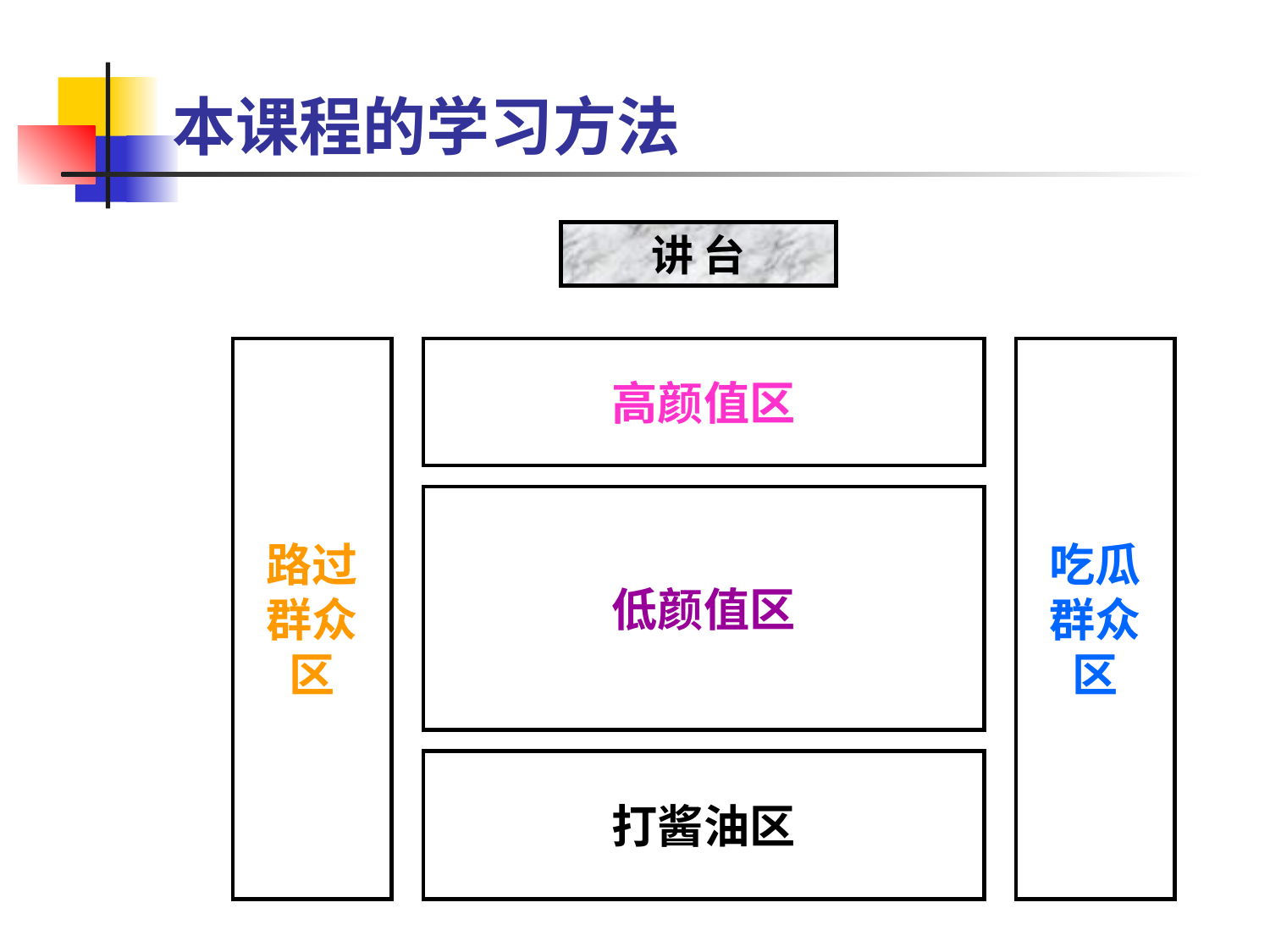

# 本课程的学习方法
讲 台
路过
群众
区
高颜值区

吃瓜
群众
区
低颜值区
打酱油区